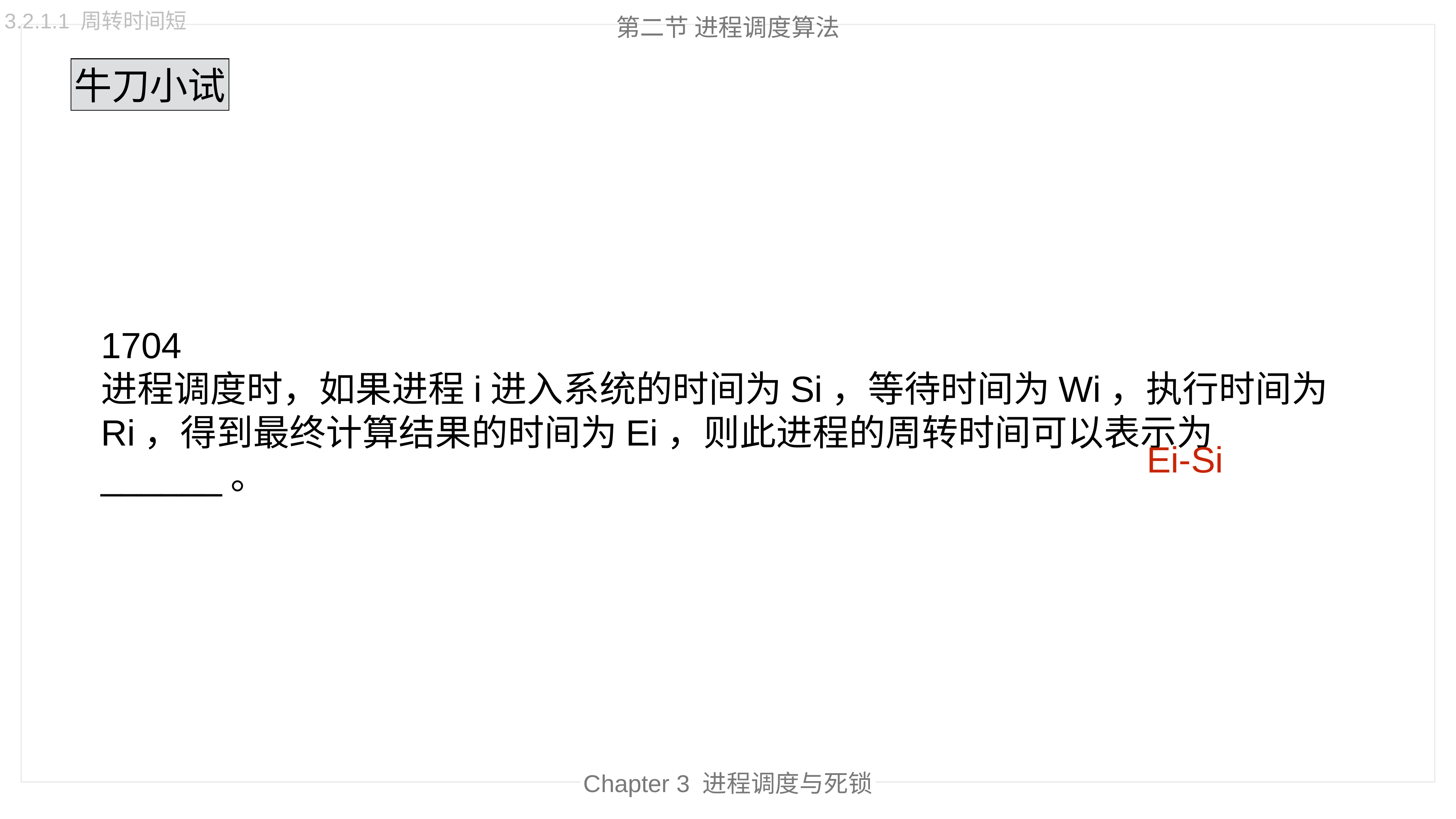

3.2.1.1 周转时间短
第二节 进程调度算法
牛刀小试
1704
进程调度时，如果进程i进入系统的时间为Si，等待时间为Wi，执行时间为Ri，得到最终计算结果的时间为Ei，则此进程的周转时间可以表示为______。
Ei-Si
Chapter 3 进程调度与死锁